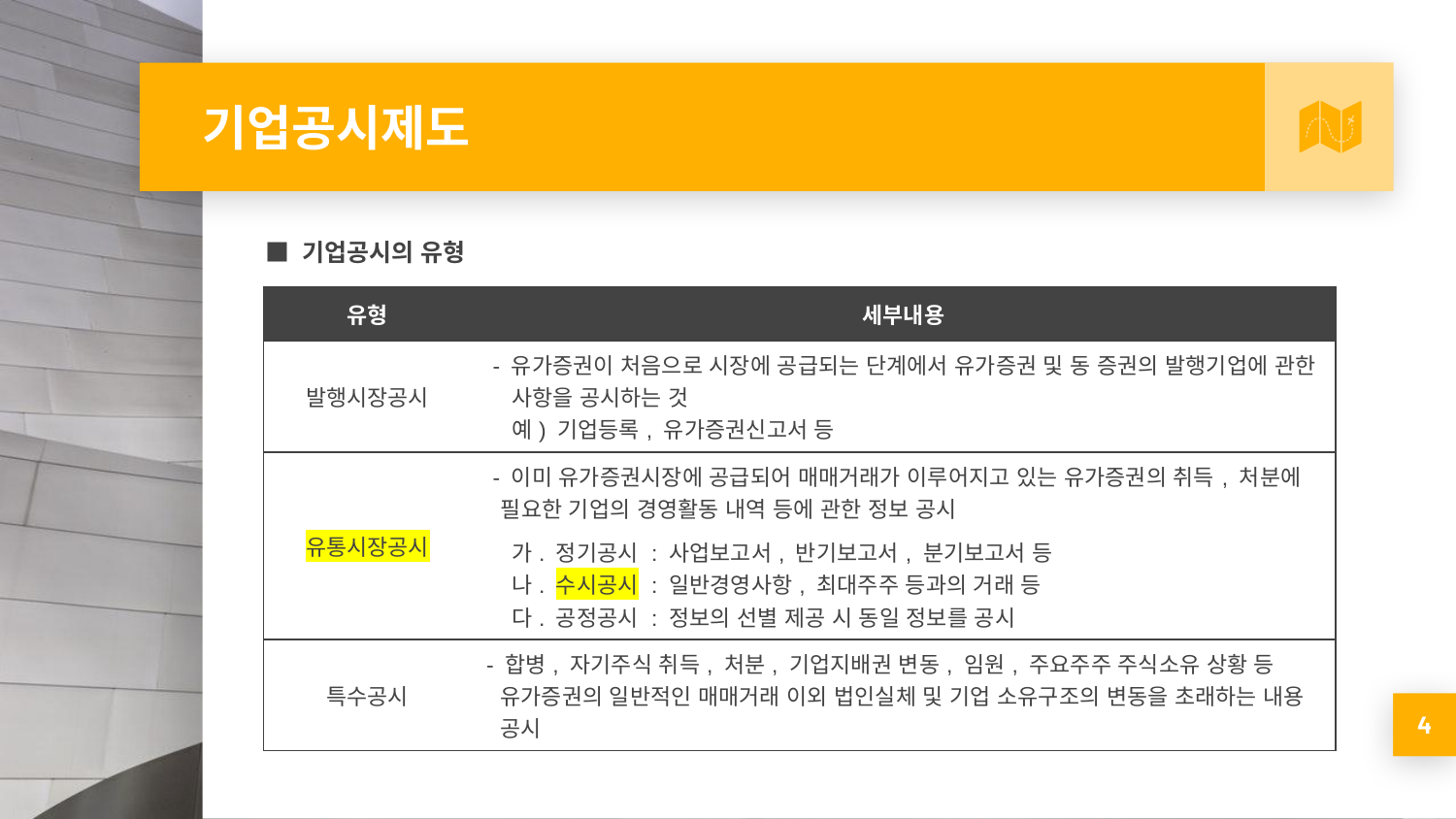

# 기업공시제도

■ 기업공시의 유형

| 유형 | 세부내용 |
| --- | --- |
| 발행시장공시 | - 유가증권이 처음으로 시장에 공급되는 단계에서 유가증권 및 동 증권의 발행기업에 관한 사항을 공시하는 것 예) 기업등록, 유가증권신고서 등 |
| 유통시장공시 | - 이미 유가증권시장에 공급되어 매매거래가 이루어지고 있는 유가증권의 취득, 처분에 필요한 기업의 경영활동 내역 등에 관한 정보 공시 가. 정기공시 : 사업보고서, 반기보고서, 분기보고서 등 나. 수시공시 : 일반경영사항, 최대주주 등과의 거래 등 다. 공정공시 : 정보의 선별 제공 시 동일 정보를 공시 |
| 특수공시 | - 합병, 자기주식 취득, 처분, 기업지배권 변동, 임원, 주요주주 주식소유 상황 등 유가증권의 일반적인 매매거래 이외 법인실체 및 기업 소유구조의 변동을 초래하는 내용 공시 |
4